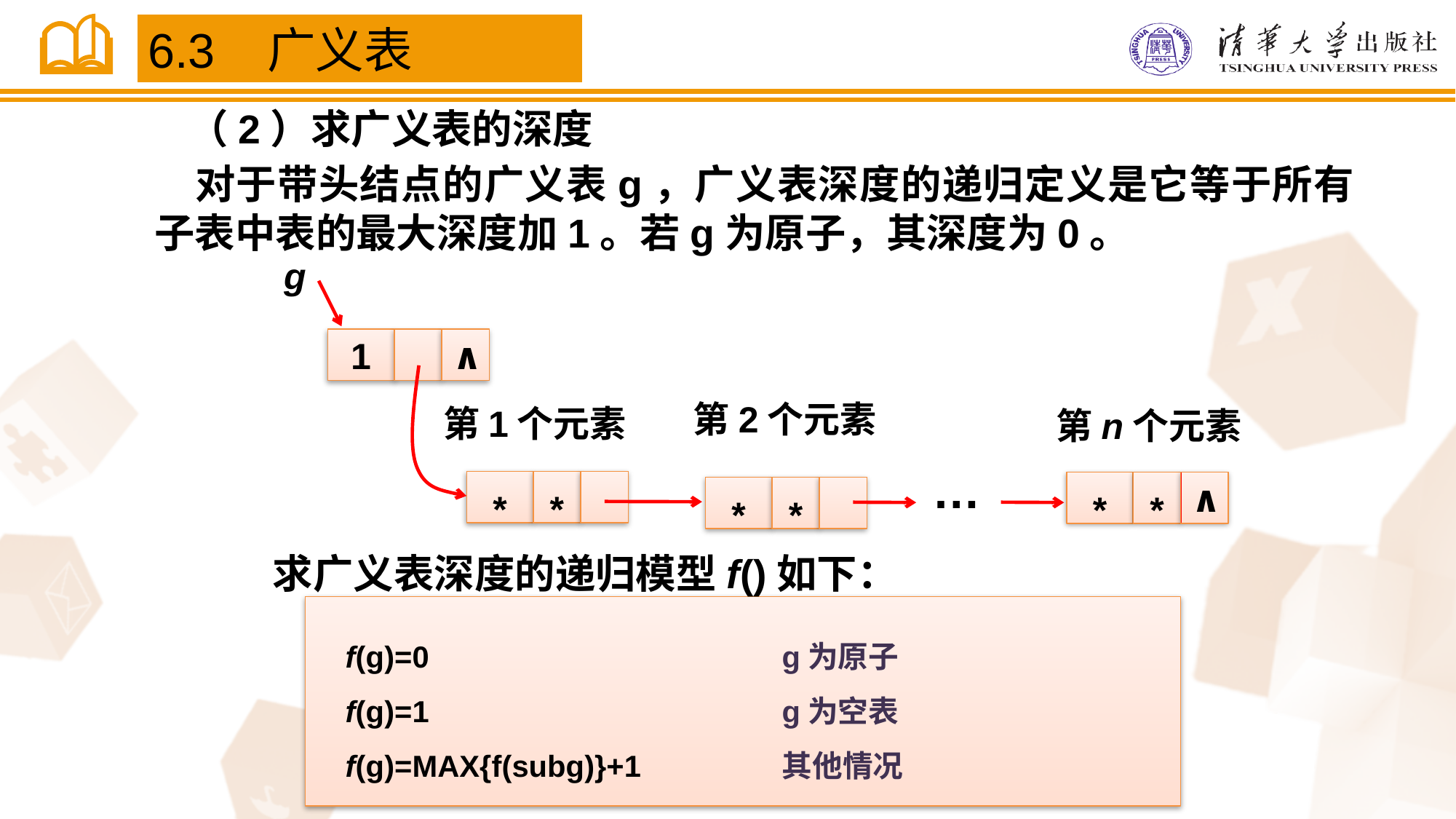

6.3   广义表
（2）求广义表的深度
   对于带头结点的广义表g，广义表深度的递归定义是它等于所有子表中表的最大深度加1。若g为原子，其深度为0。
g
1

∧

第2个元素
第1个元素
第n个元素
…
*
*

*
*
∧
*
*

求广义表深度的递归模型f()如下：
f(g)=0 				g为原子
f(g)=1 				g为空表
f(g)=MAX{f(subg)}+1		其他情况